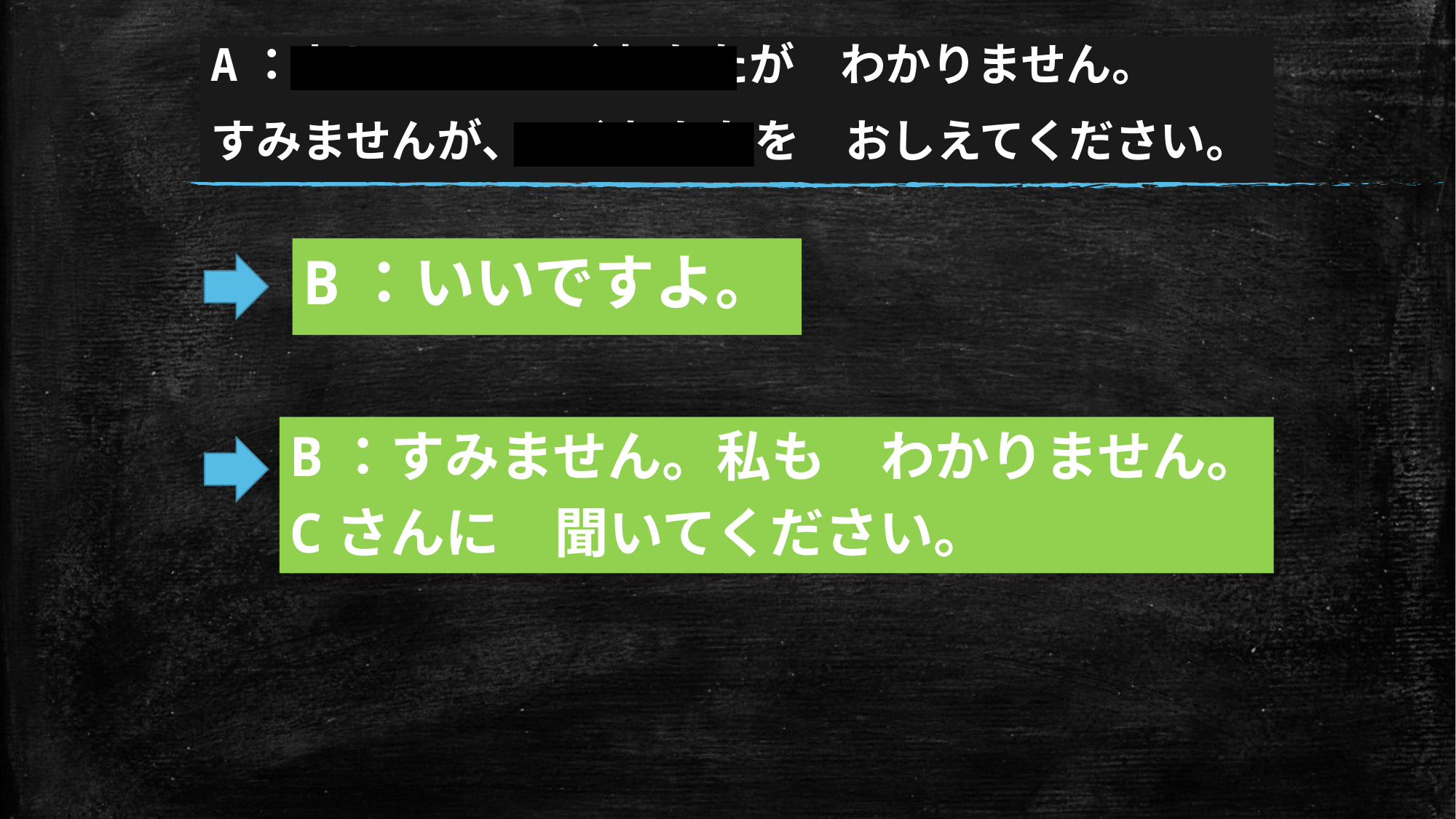

A：カレーの　つくりかたが　わかりません。
すみませんが、つくりかたを　おしえてください。

B：いいですよ。

B：すみません。私も　わかりません。
Cさんに　聞いてください。